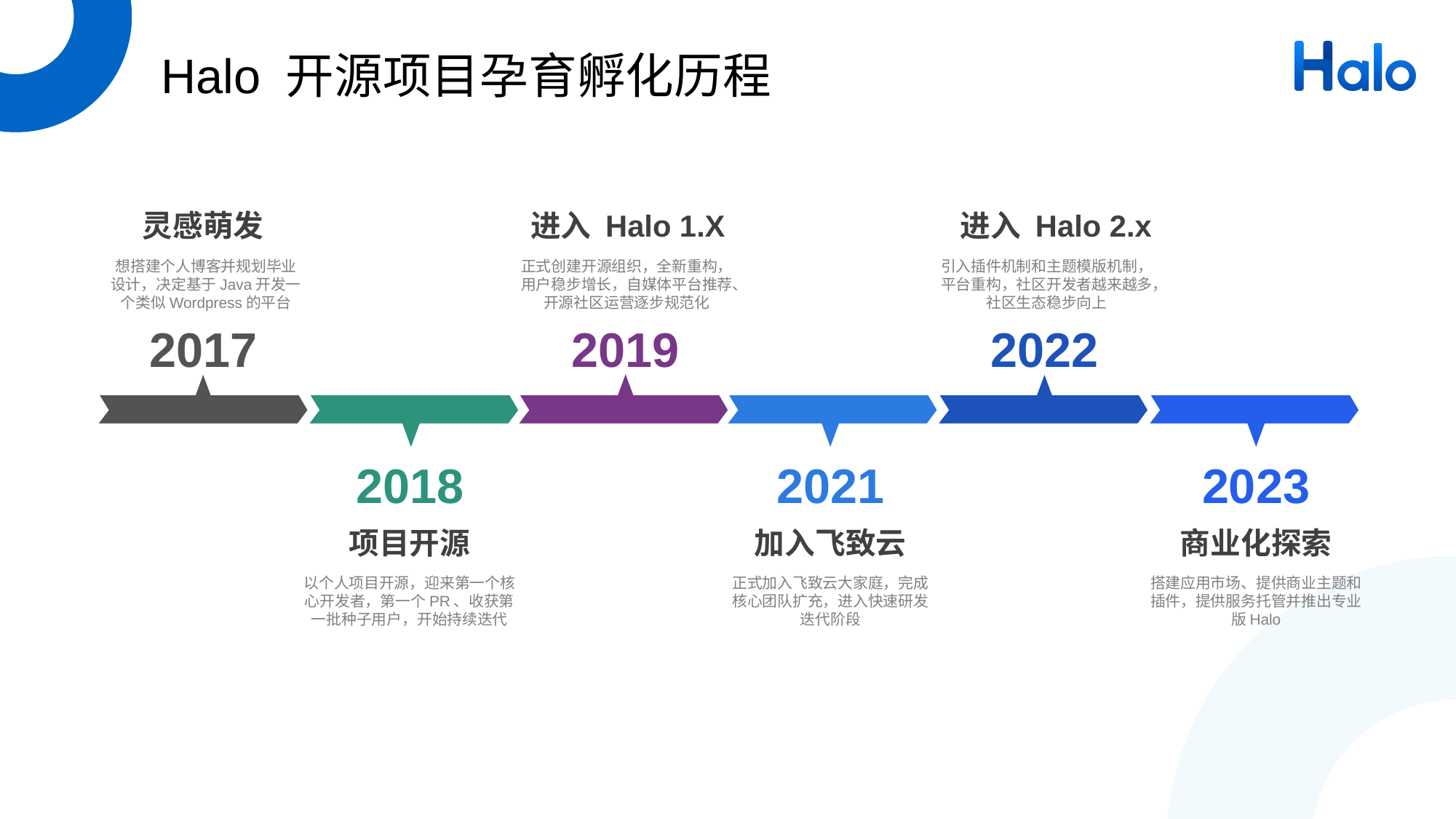

# Halo 开源项目孕育孵化历程
灵感萌发
进入 Halo 1.X
进入 Halo 2.x
想搭建个人博客并规划毕业设计，决定基于Java开发一个类似Wordpress的平台
正式创建开源组织，全新重构，用户稳步增长，自媒体平台推荐、开源社区运营逐步规范化
引入插件机制和主题模版机制，平台重构，社区开发者越来越多，社区生态稳步向上
2017
2019
2022

2018
2021
2023
项目开源
加入飞致云
商业化探索
以个人项目开源，迎来第一个核心开发者，第一个PR、收获第一批种子用户，开始持续迭代
正式加入飞致云大家庭，完成核心团队扩充，进入快速研发迭代阶段
搭建应用市场、提供商业主题和插件，提供服务托管并推出专业版Halo